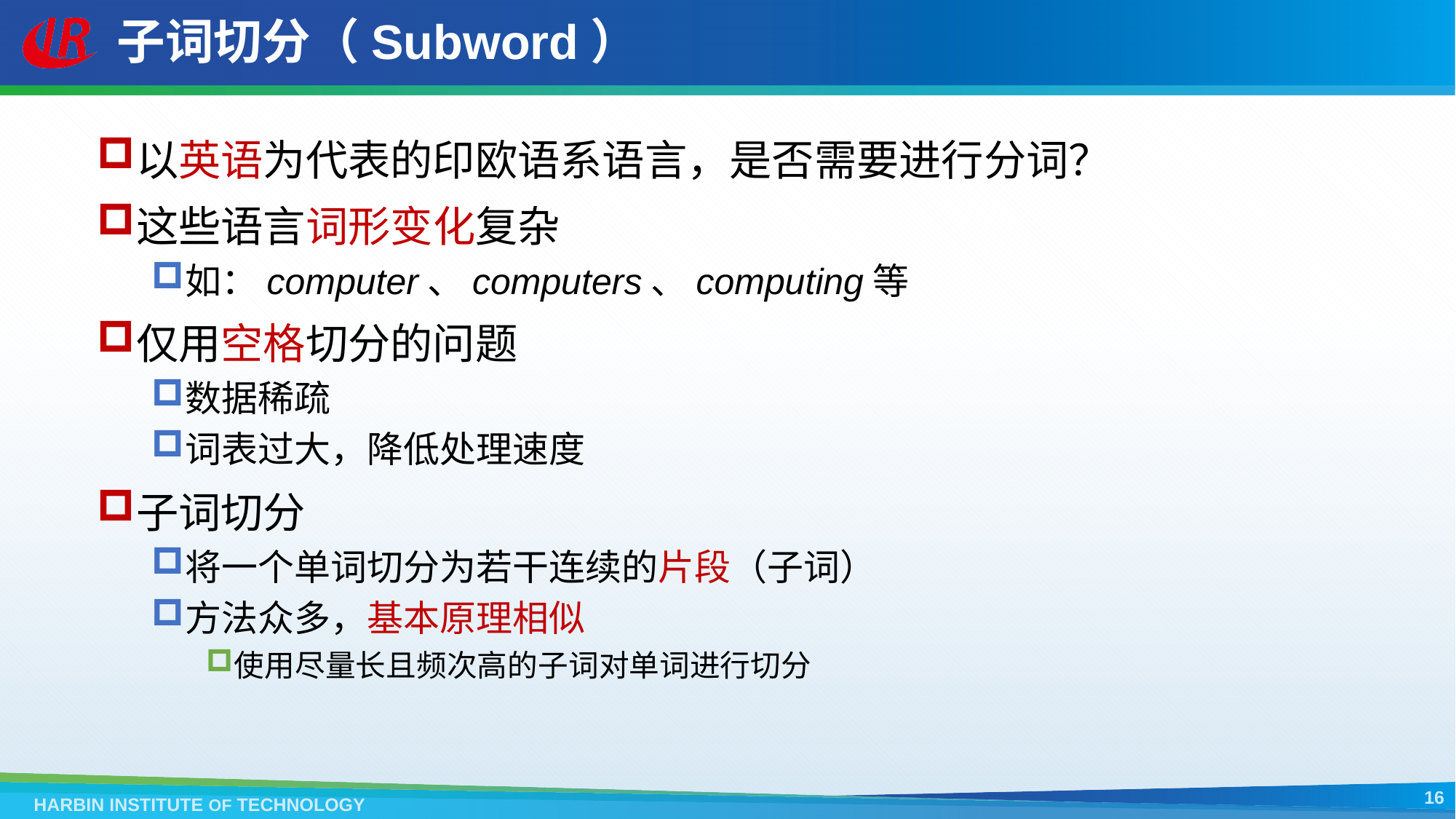

# 子词切分（Subword）
以英语为代表的印欧语系语言，是否需要进行分词？
这些语言词形变化复杂
如：computer、computers、computing等
仅用空格切分的问题
数据稀疏
词表过大，降低处理速度
子词切分
将一个单词切分为若干连续的片段（子词）
方法众多，基本原理相似
使用尽量长且频次高的子词对单词进行切分
16
HARBIN INSTITUTE OF TECHNOLOGY